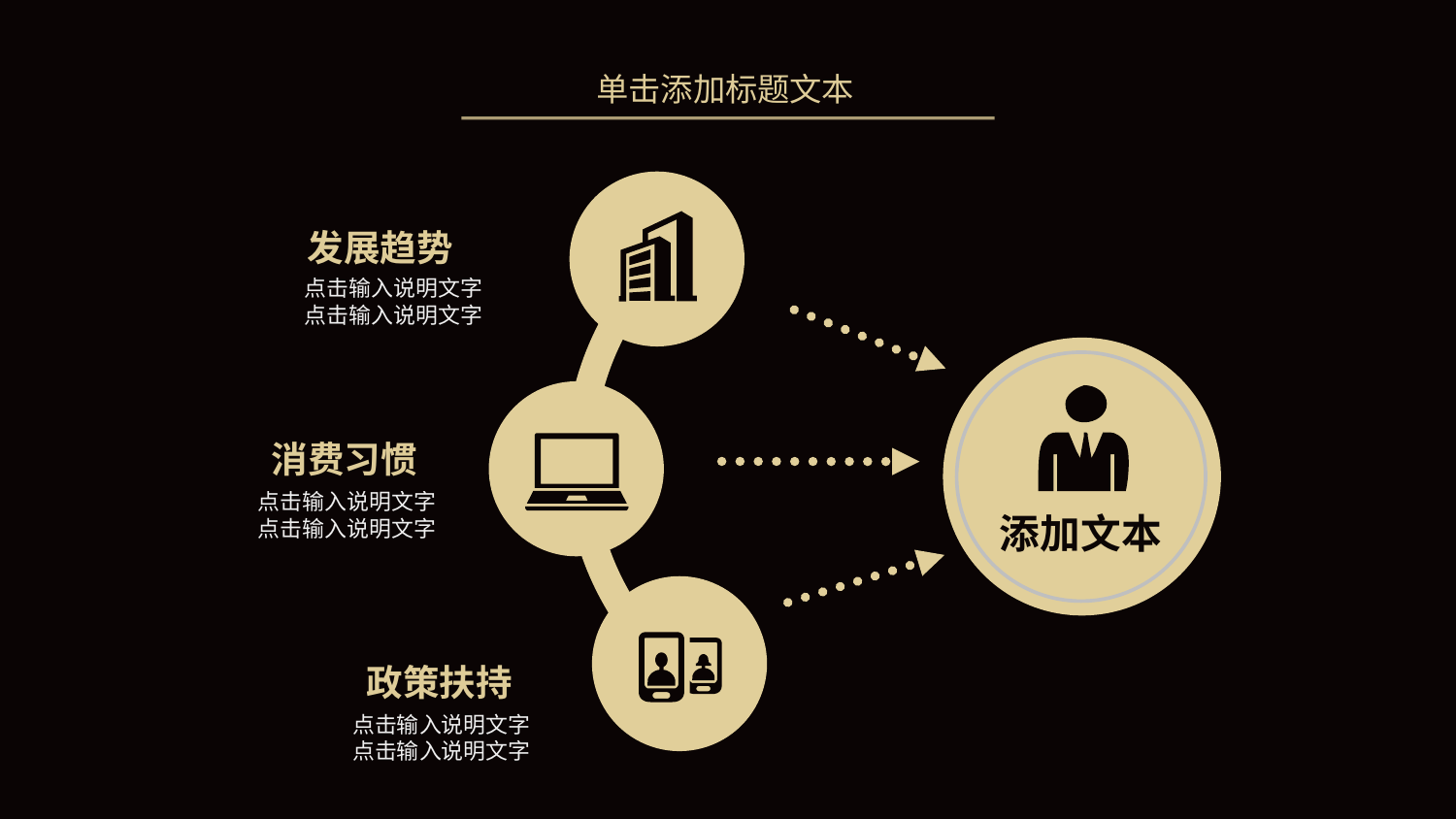

单击添加标题文本

发展趋势
点击输入说明文字点击输入说明文字

添加文本

消费习惯

点击输入说明文字点击输入说明文字

政策扶持
点击输入说明文字点击输入说明文字